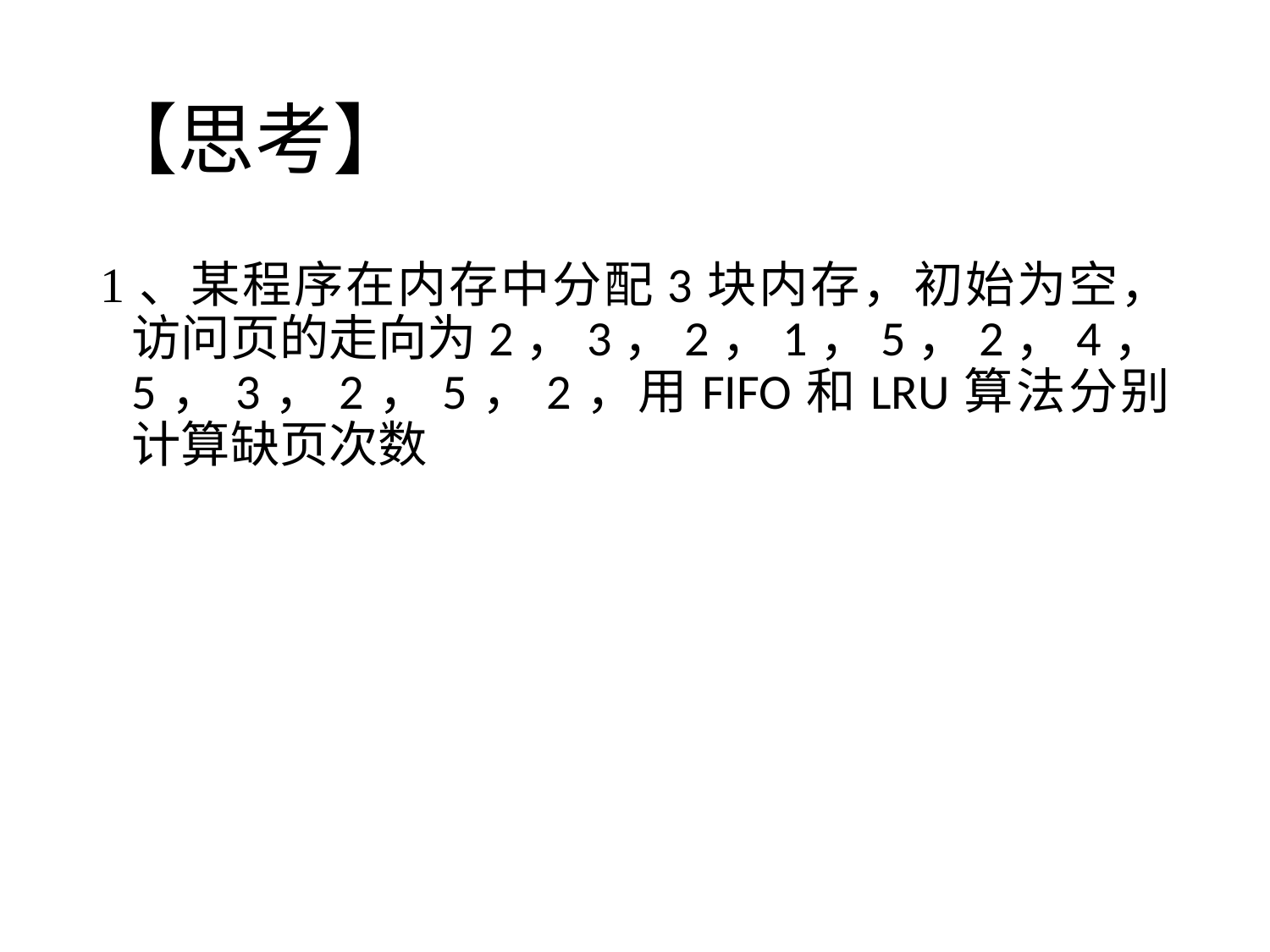

# 【思考】
1、某程序在内存中分配3块内存，初始为空，访问页的走向为2，3，2，1，5，2，4，5，3，2，5，2，用FIFO和LRU算法分别计算缺页次数